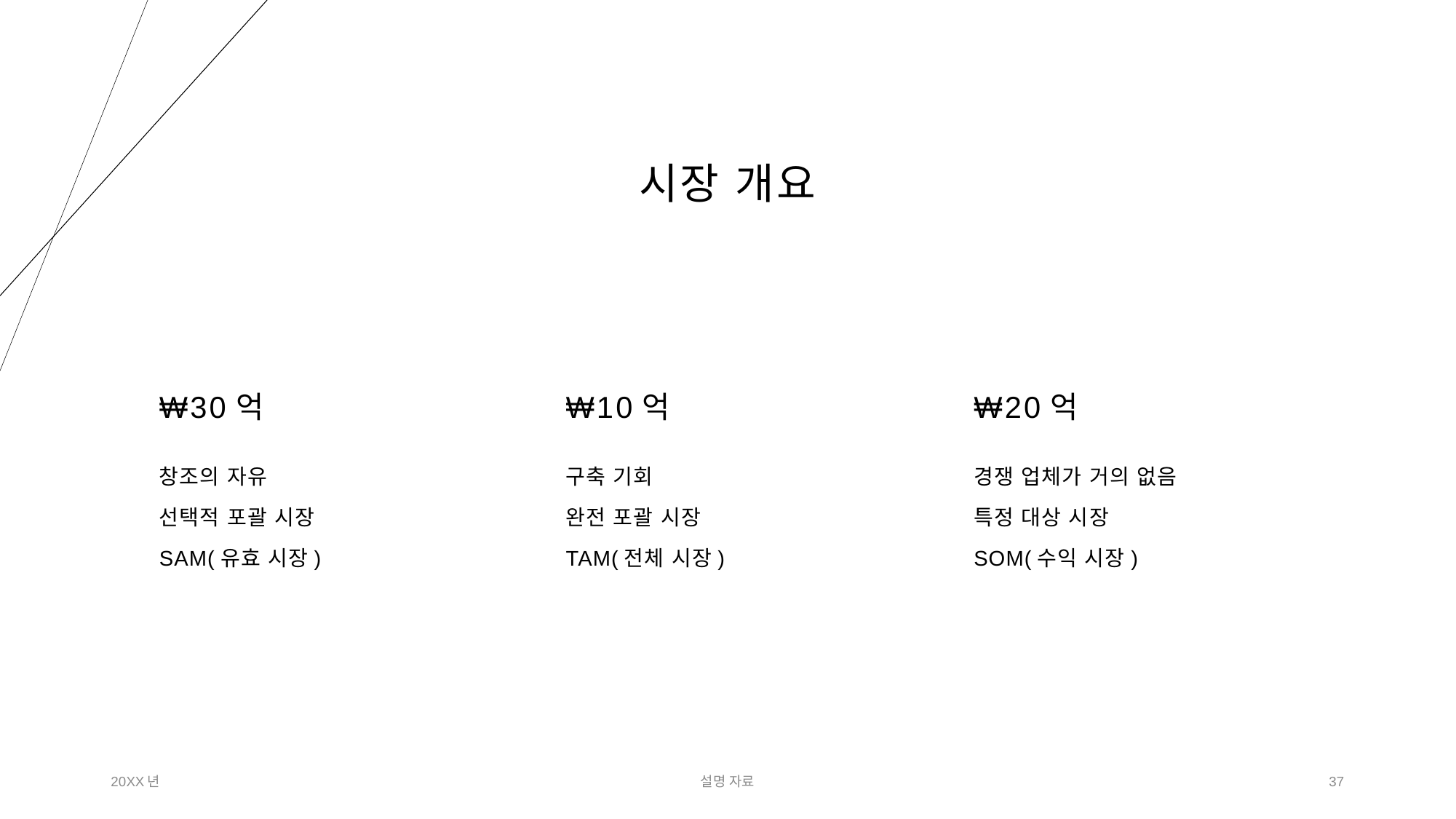

# 시장 개요
₩30억
₩10억
₩20억
창조의 자유
선택적 포괄 시장
SAM(유효 시장)

구축 기회
완전 포괄 시장
TAM(전체 시장)
경쟁 업체가 거의 없음
특정 대상 시장
SOM(수익 시장)

20XX년
설명 자료
37